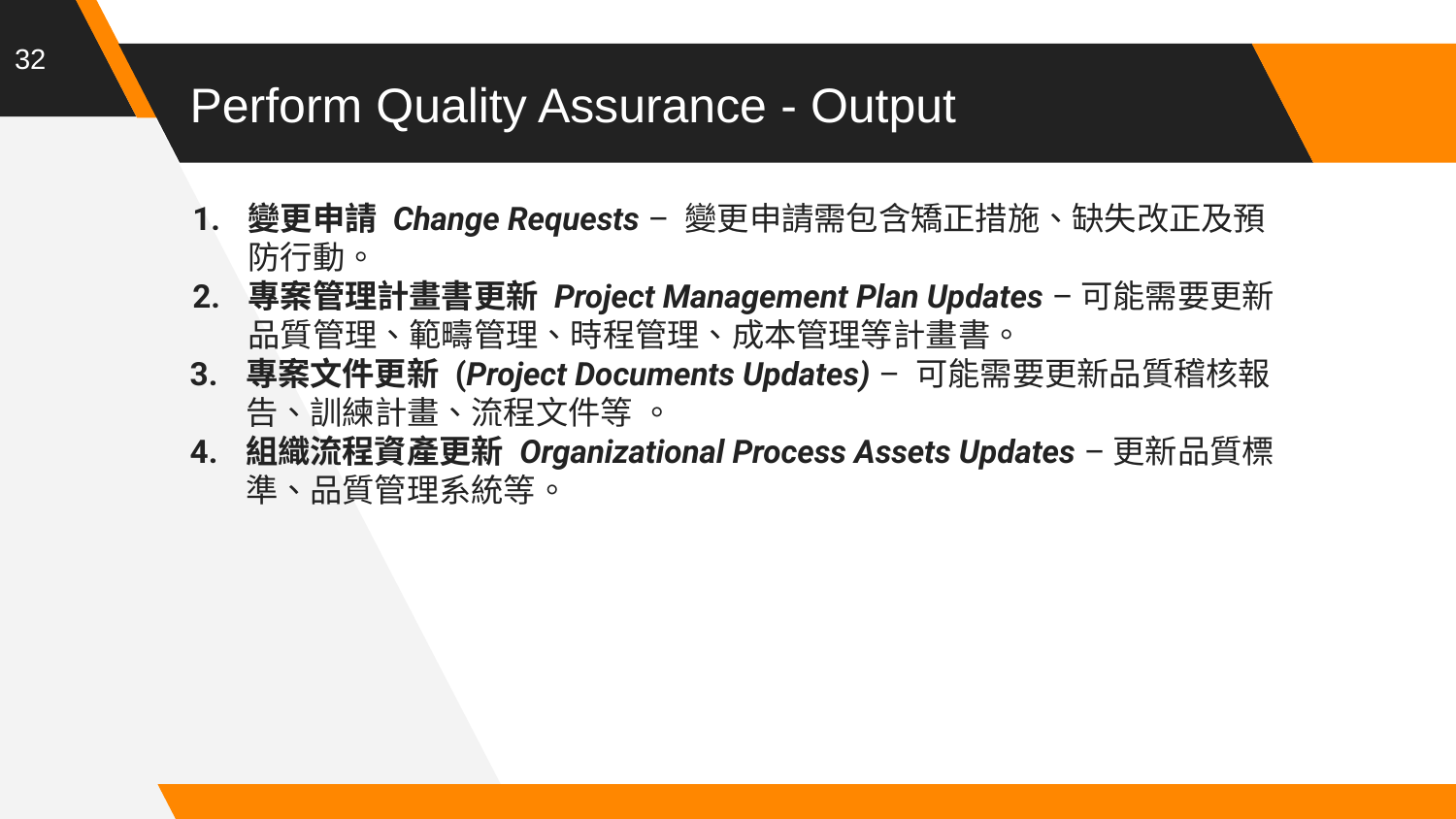

32
# Perform Quality Assurance - Output
變更申請 Change Requests – 變更申請需包含矯正措施、缺失改正及預防行動。
專案管理計畫書更新 Project Management Plan Updates –可能需要更新品質管理、範疇管理、時程管理、成本管理等計畫書。
專案文件更新 (Project Documents Updates) – 可能需要更新品質稽核報告、訓練計畫、流程文件等 。
組織流程資產更新 Organizational Process Assets Updates –更新品質標準、品質管理系統等。